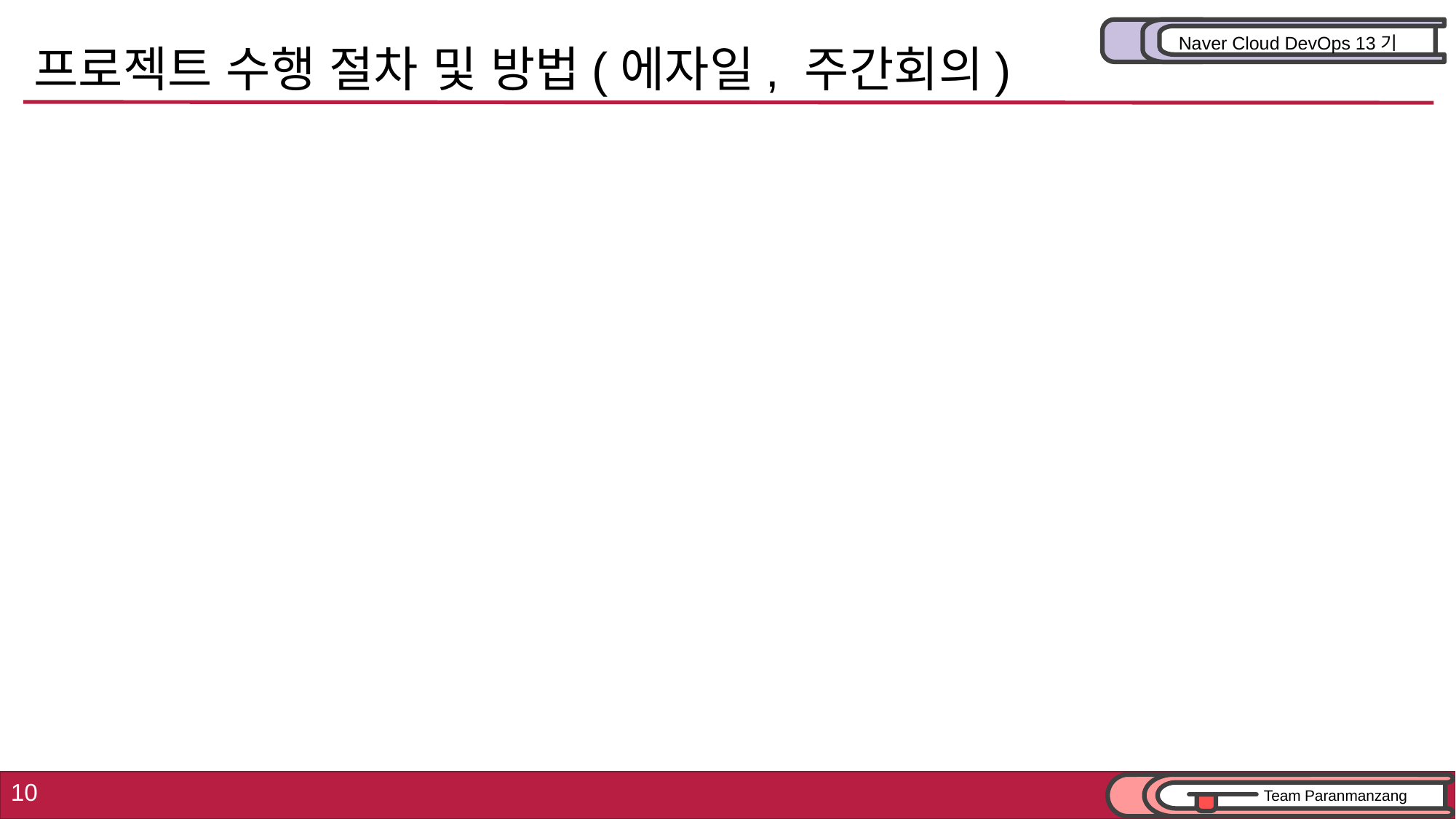

# 프로젝트 수행 절차 및 방법(에자일, 주간회의)